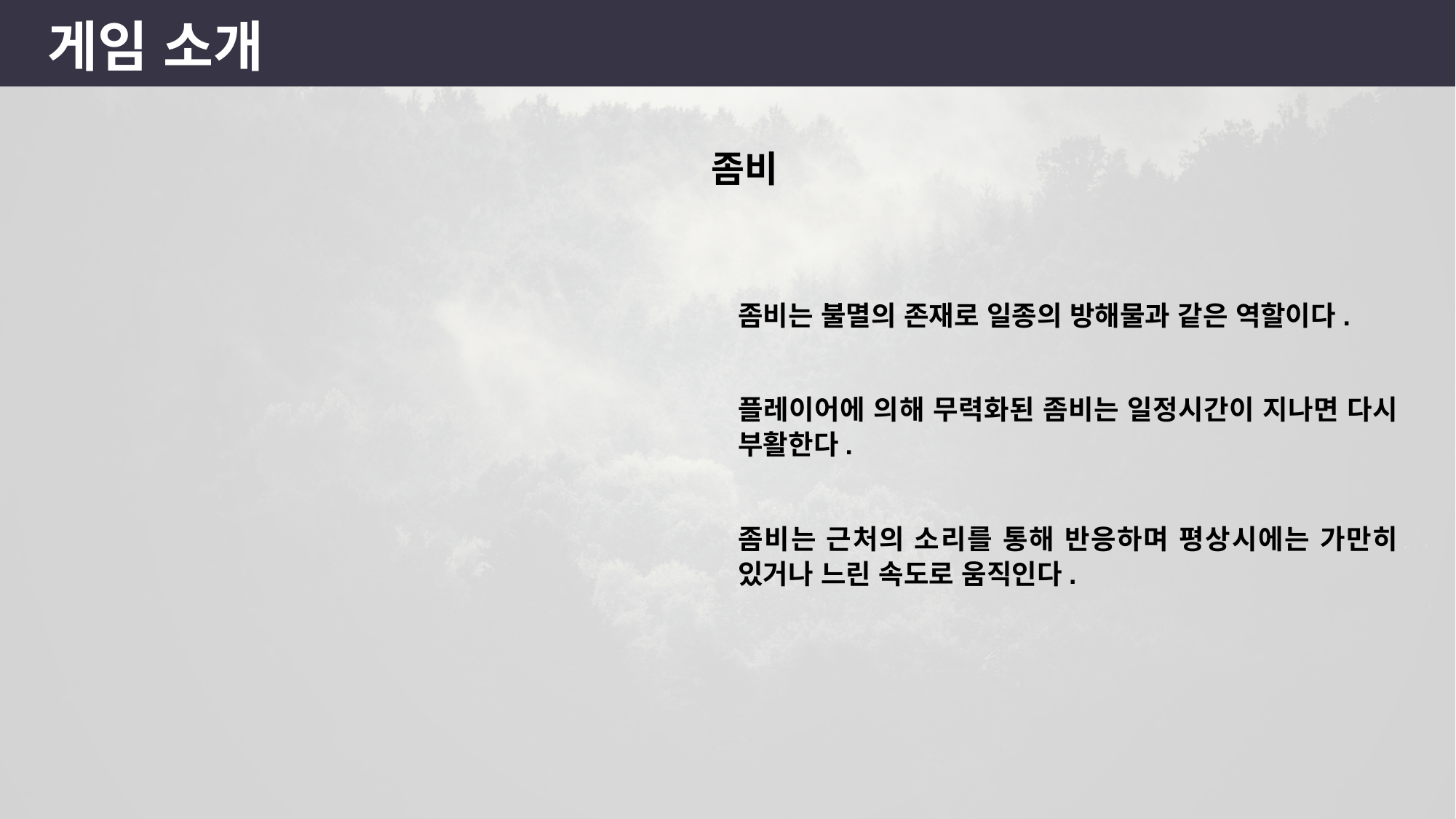

게임 소개
좀비
좀비는 불멸의 존재로 일종의 방해물과 같은 역할이다.

플레이어에 의해 무력화된 좀비는 일정시간이 지나면 다시 부활한다.

좀비는 근처의 소리를 통해 반응하며 평상시에는 가만히 있거나 느린 속도로 움직인다.